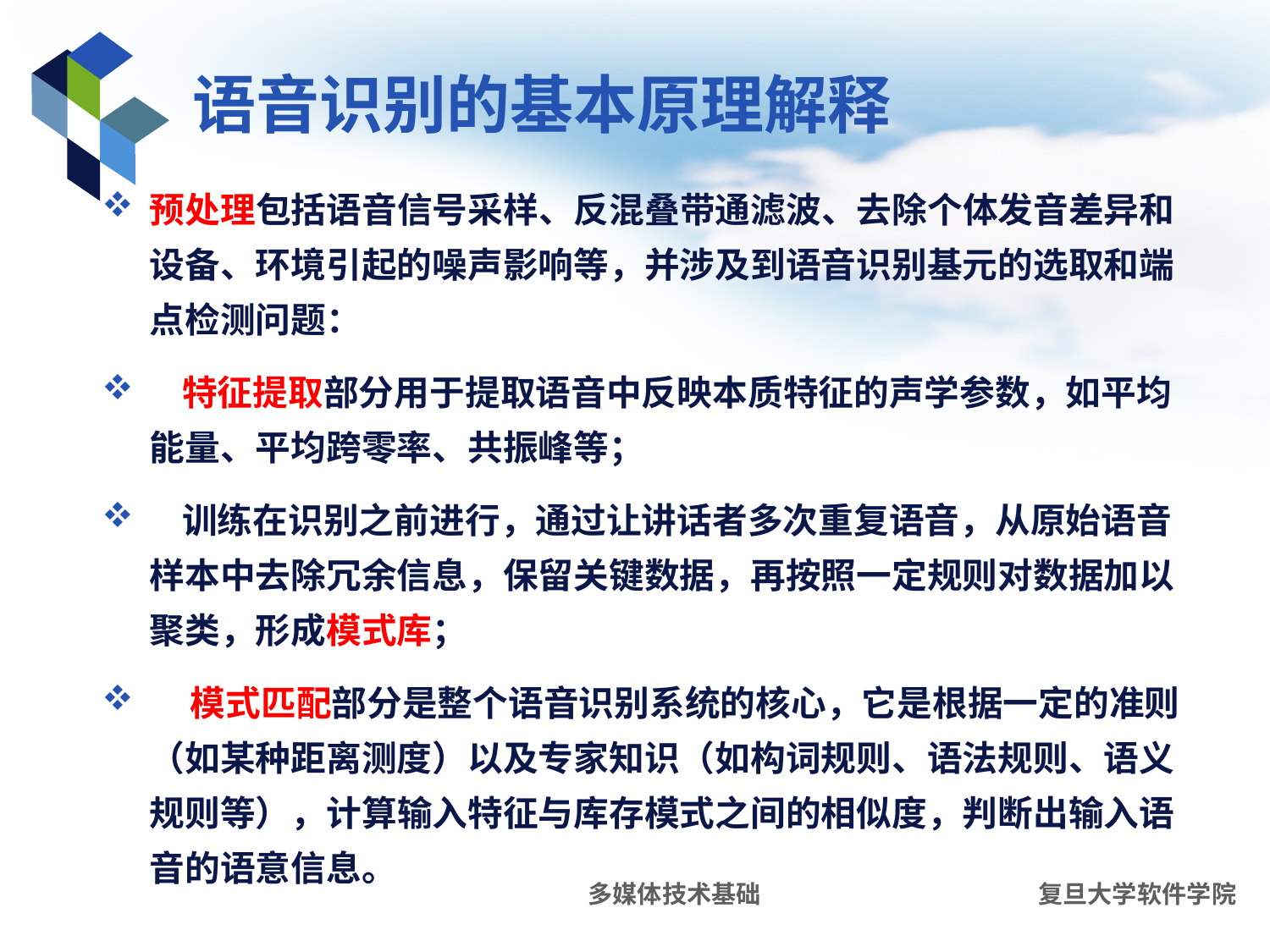

# 语音识别的基本原理解释
预处理包括语音信号采样、反混叠带通滤波、去除个体发音差异和设备、环境引起的噪声影响等，并涉及到语音识别基元的选取和端点检测问题：
   特征提取部分用于提取语音中反映本质特征的声学参数，如平均能量、平均跨零率、共振峰等；
   训练在识别之前进行，通过让讲话者多次重复语音，从原始语音样本中去除冗余信息，保留关键数据，再按照一定规则对数据加以聚类，形成模式库；
    模式匹配部分是整个语音识别系统的核心，它是根据一定的准则（如某种距离测度）以及专家知识（如构词规则、语法规则、语义规则等），计算输入特征与库存模式之间的相似度，判断出输入语音的语意信息。
多媒体技术基础